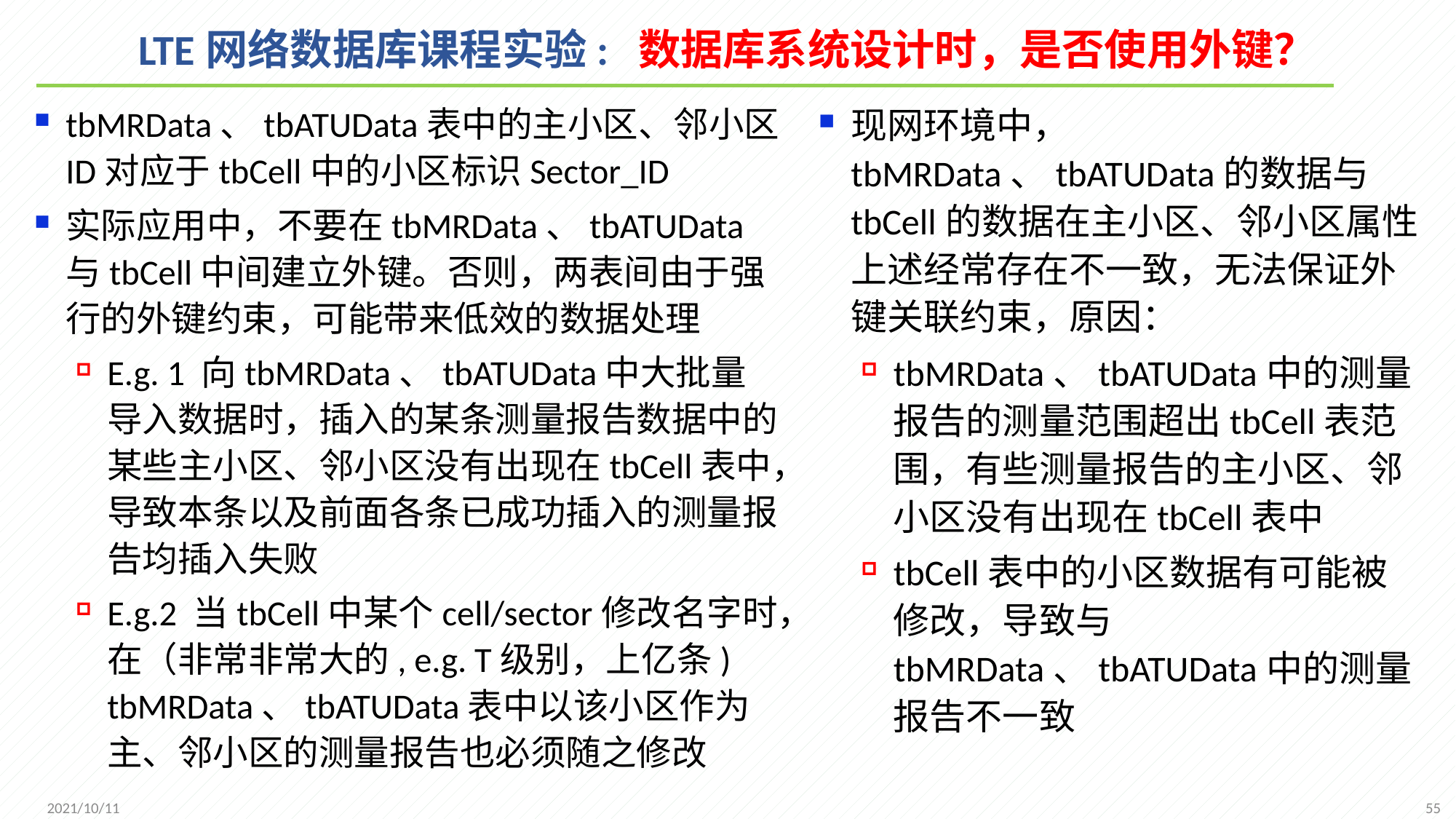

# LTE网络数据库课程实验:  数据库系统设计时，是否使用外键？
现网环境中， tbMRData、tbATUData的数据与tbCell的数据在主小区、邻小区属性上述经常存在不一致，无法保证外键关联约束，原因：
tbMRData、tbATUData中的测量报告的测量范围超出tbCell表范围，有些测量报告的主小区、邻小区没有出现在tbCell表中
tbCell表中的小区数据有可能被修改，导致与tbMRData、tbATUData中的测量报告不一致

tbMRData、tbATUData表中的主小区、邻小区ID对应于tbCell中的小区标识Sector_ID
实际应用中，不要在tbMRData、tbATUData与tbCell中间建立外键。否则，两表间由于强行的外键约束，可能带来低效的数据处理
E.g. 1 向tbMRData、tbATUData中大批量导入数据时，插入的某条测量报告数据中的某些主小区、邻小区没有出现在tbCell表中，导致本条以及前面各条已成功插入的测量报告均插入失败
E.g.2 当tbCell中某个cell/sector修改名字时，在（非常非常大的, e.g. T级别，上亿条) tbMRData、tbATUData表中以该小区作为主、邻小区的测量报告也必须随之修改
55
2021/10/11